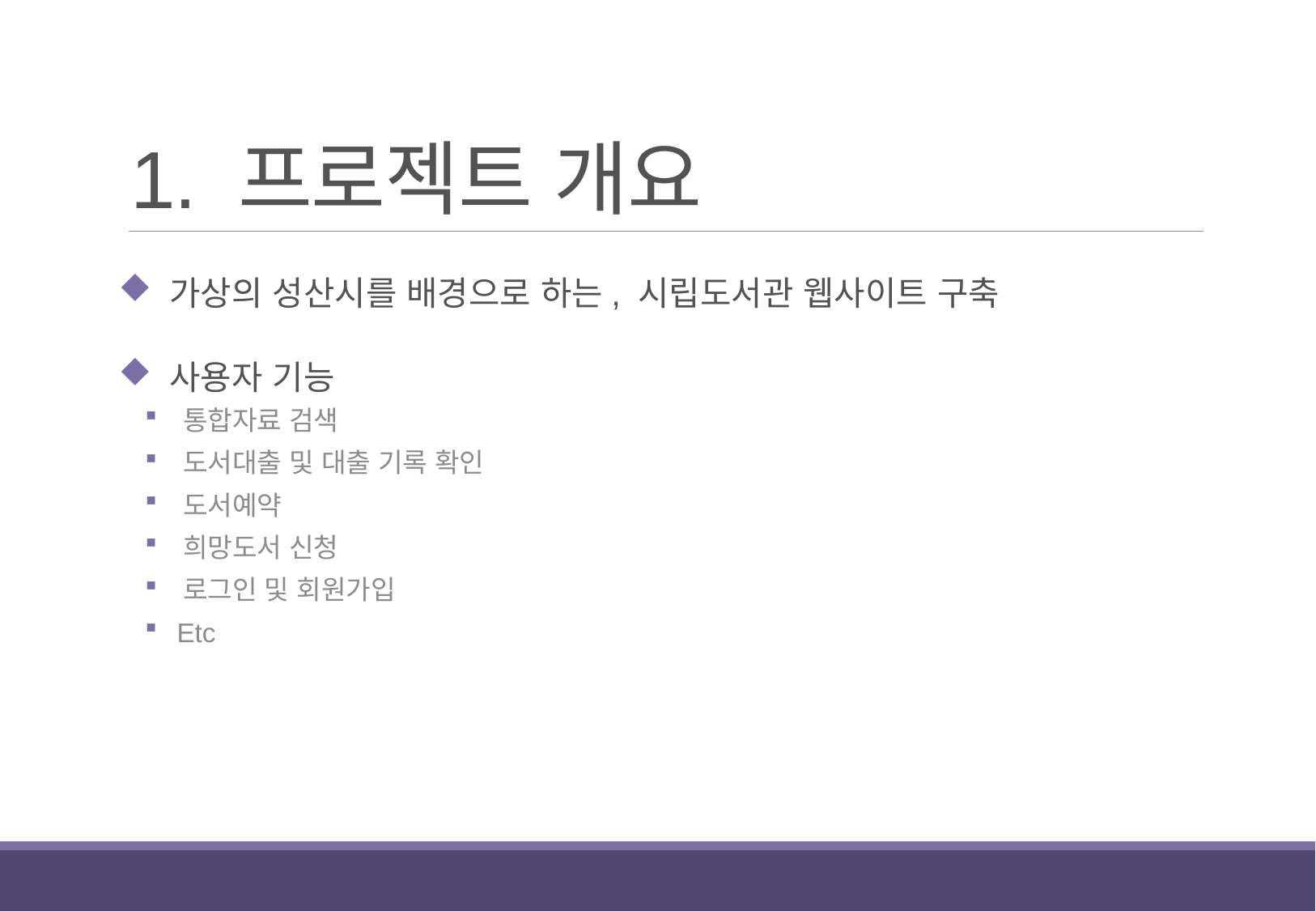

# 1. 프로젝트 개요
 가상의 성산시를 배경으로 하는, 시립도서관 웹사이트 구축
 사용자 기능
 통합자료 검색
 도서대출 및 대출 기록 확인
 도서예약
 희망도서 신청
 로그인 및 회원가입
 Etc